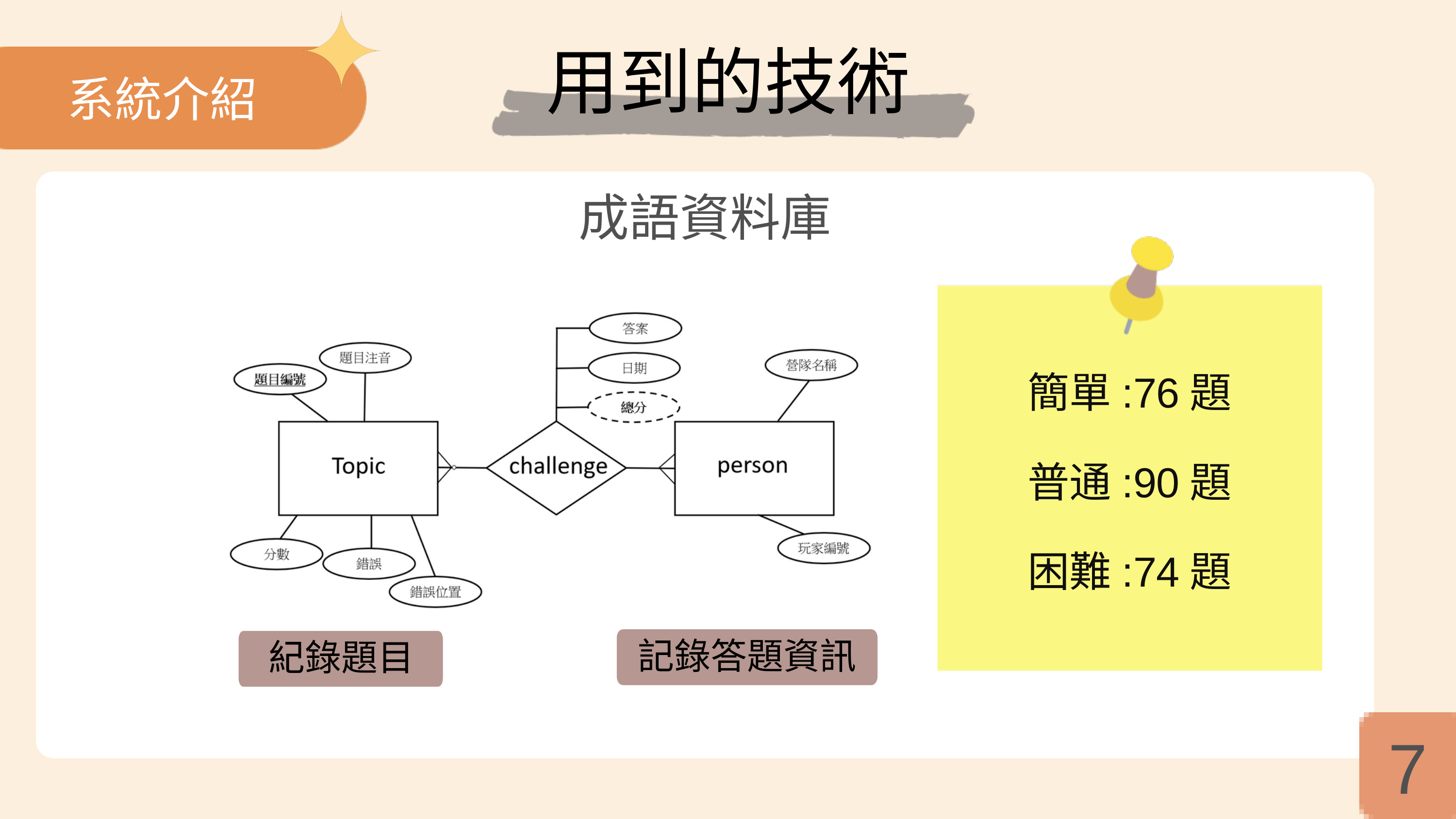

用到的技術

系統介紹

成語資料庫

簡單:76題
普通:90題
困難:74題

記錄答題資訊
紀錄題目
Time: 5 minutes

7